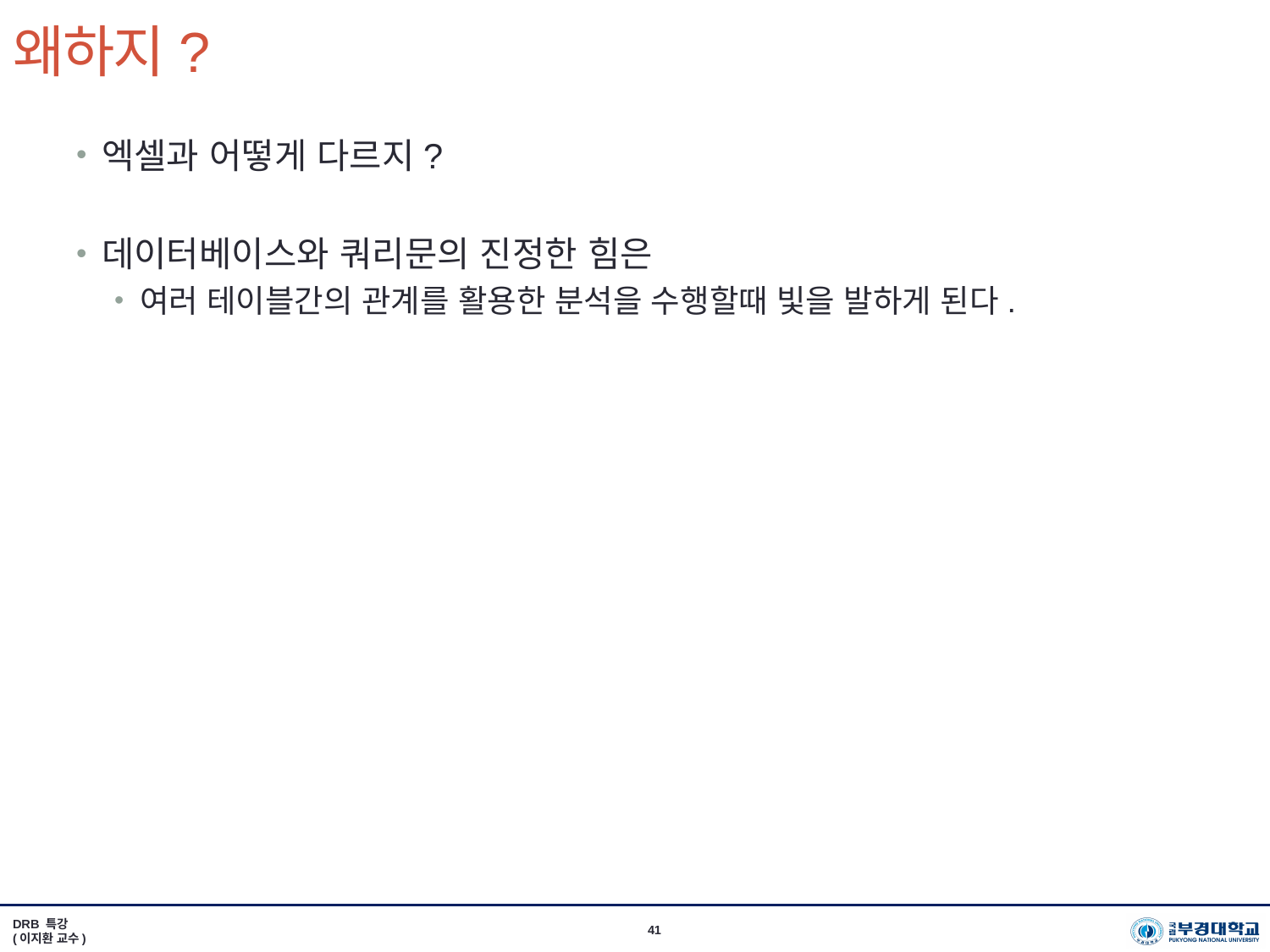

# 왜하지?
엑셀과 어떻게 다르지?

데이터베이스와 쿼리문의 진정한 힘은
여러 테이블간의 관계를 활용한 분석을 수행할때 빛을 발하게 된다.
DRB 특강
(이지환 교수)